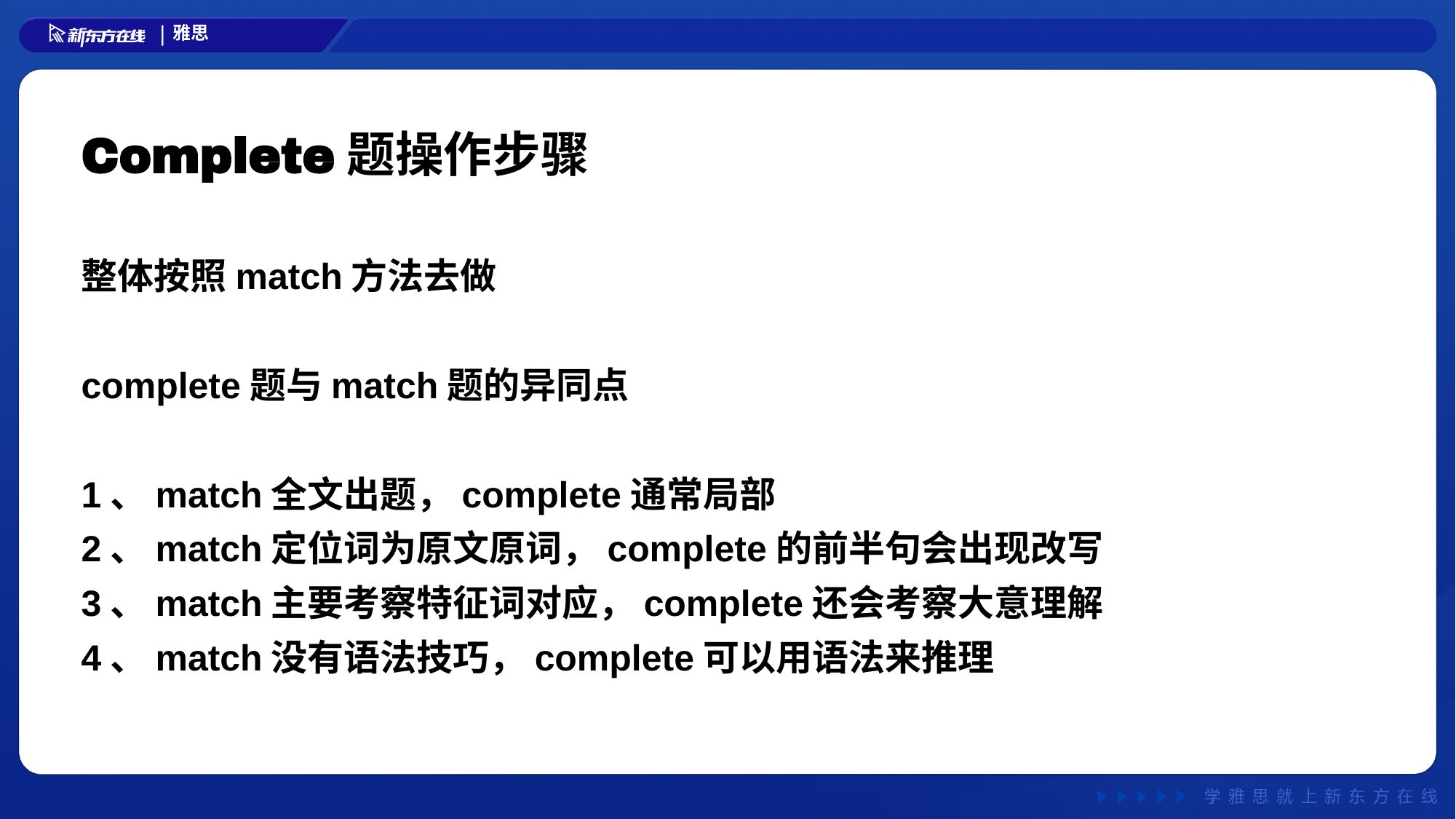

# Complete题操作步骤
整体按照match方法去做

complete题与match题的异同点

1、match全文出题，complete通常局部
2、match定位词为原文原词，complete的前半句会出现改写
3、match主要考察特征词对应，complete还会考察大意理解
4、match没有语法技巧，complete可以用语法来推理